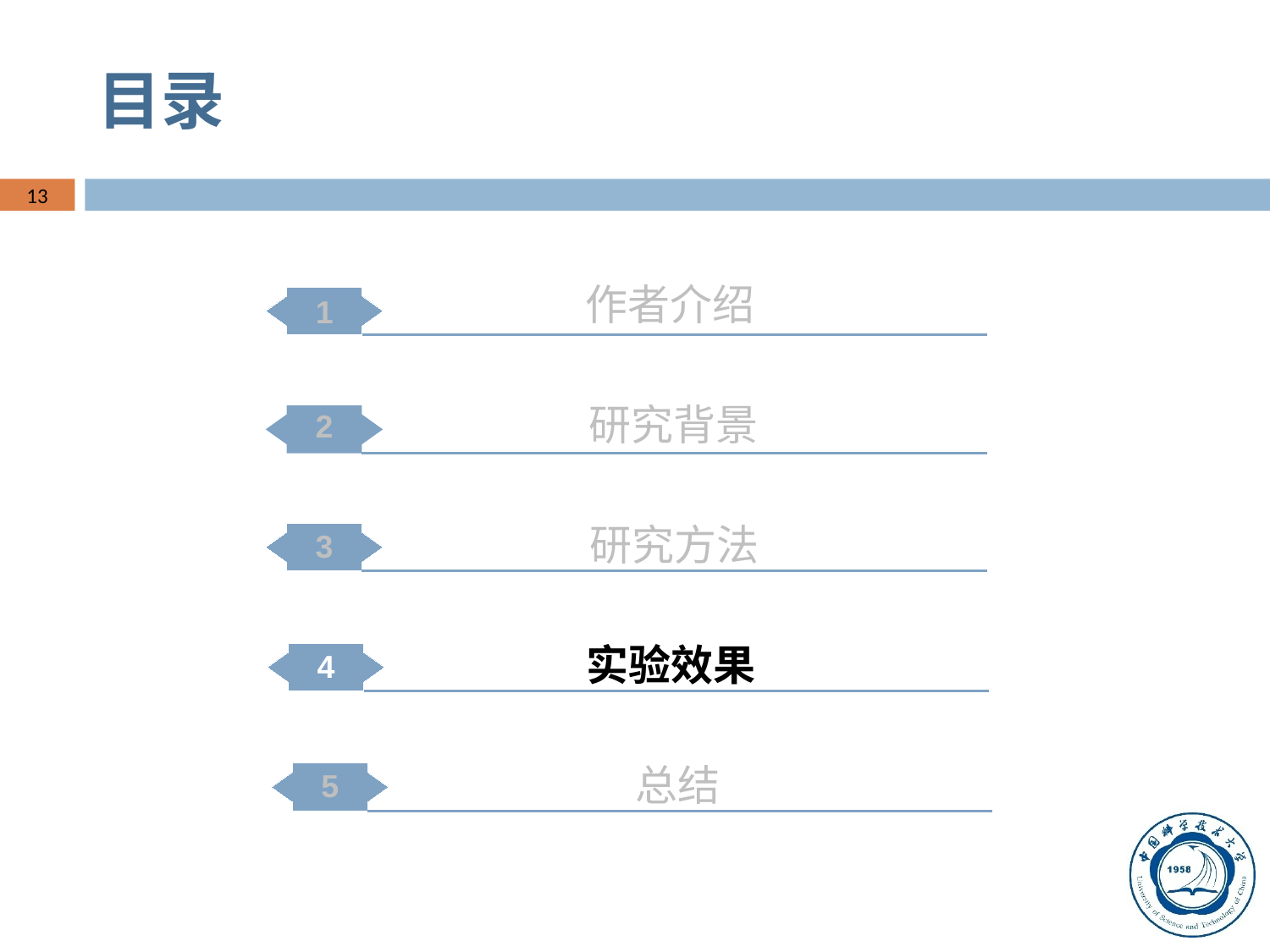

# 目录
13
作者介绍
1

研究背景
2

研究方法
3

实验效果
4

总结
5